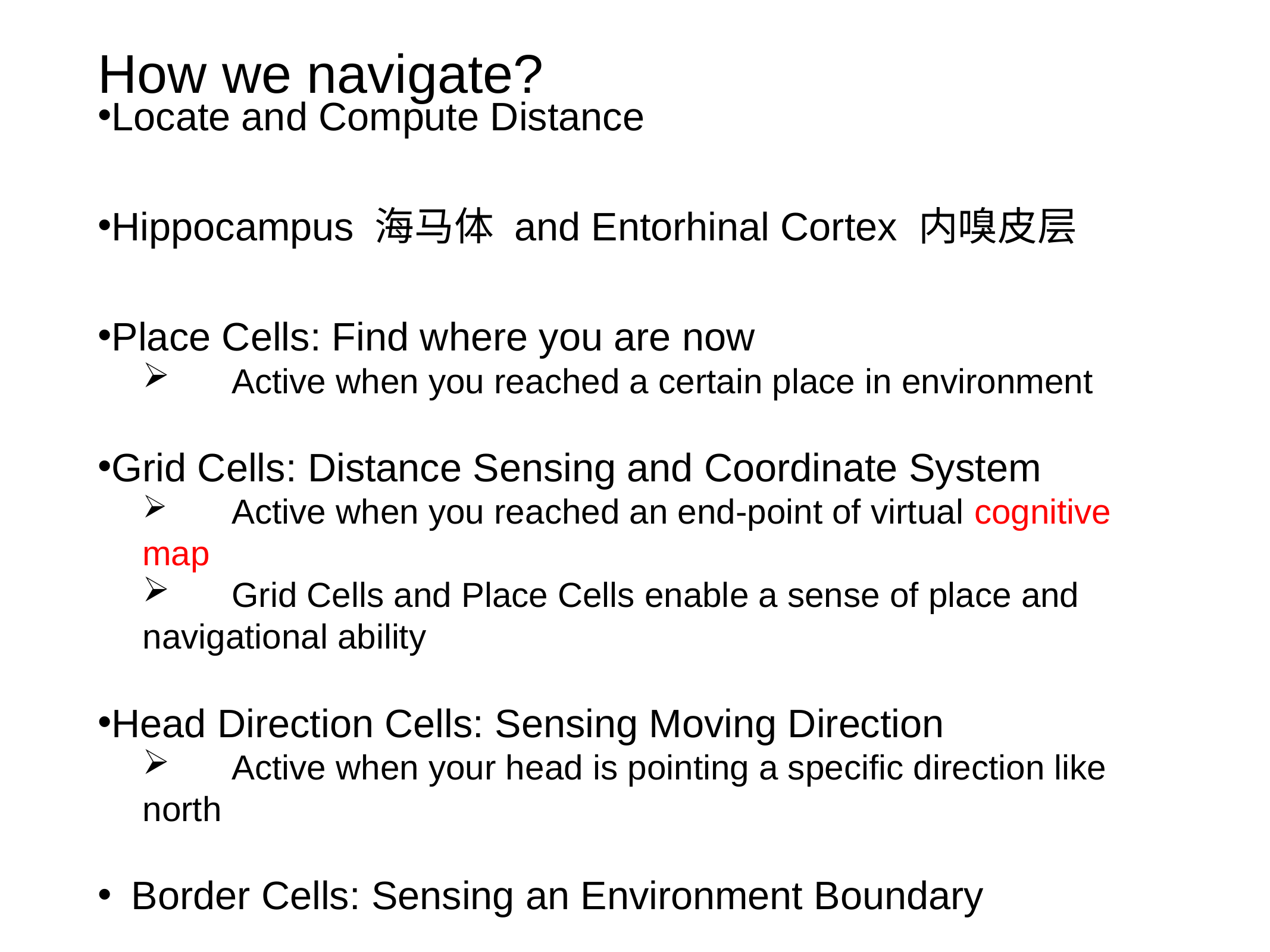

# How we navigate?
Locate and Compute Distance

Hippocampus 海马体 and Entorhinal Cortex 内嗅皮层

Place Cells: Find where you are now
	Active when you reached a certain place in environment

Grid Cells: Distance Sensing and Coordinate System
	Active when you reached an end-point of virtual cognitive map
	Grid Cells and Place Cells enable a sense of place and navigational ability

Head Direction Cells: Sensing Moving Direction
	Active when your head is pointing a specific direction like north

Border Cells: Sensing an Environment Boundary